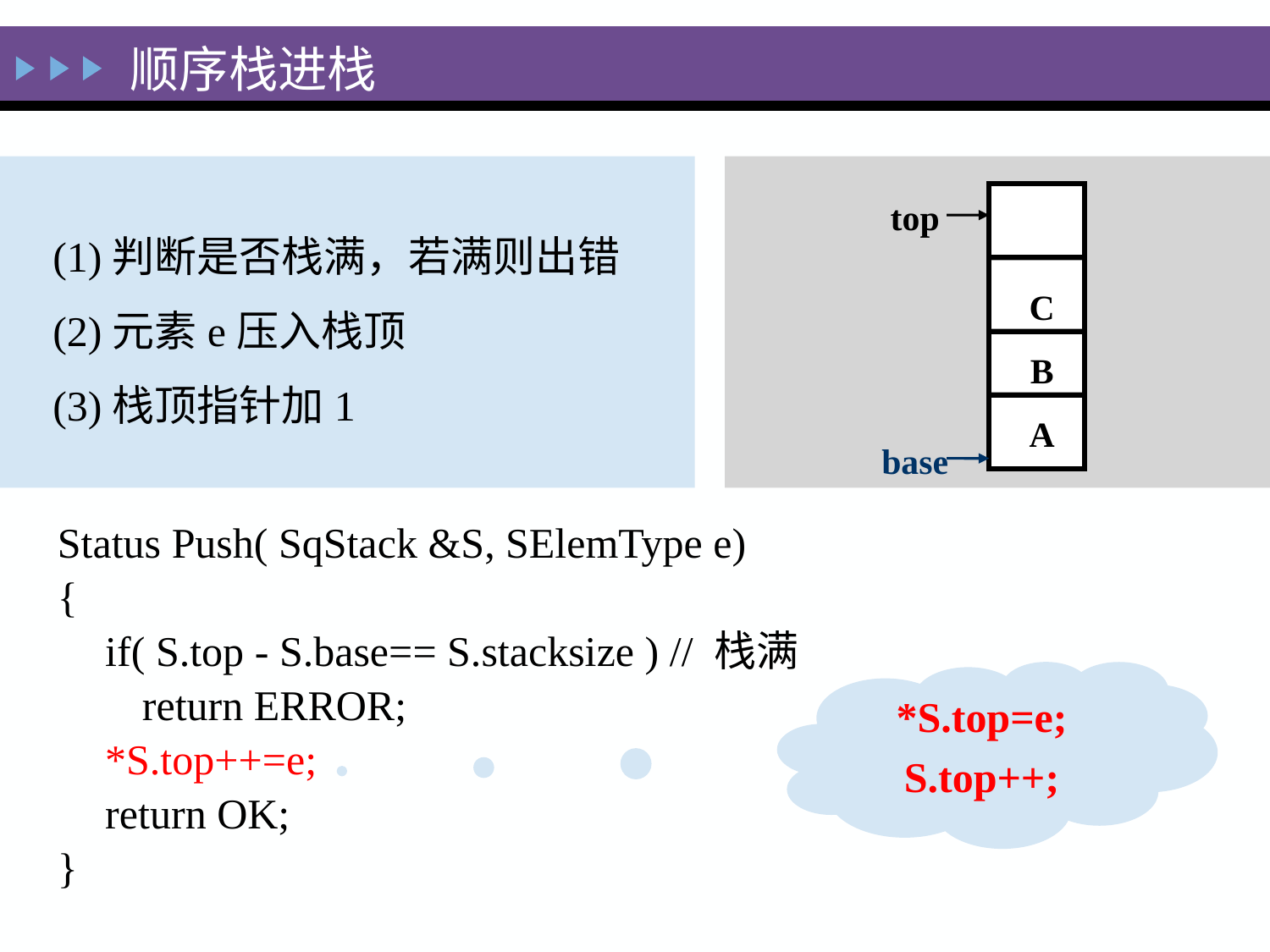

# 顺序栈进栈
(1)判断是否栈满，若满则出错
(2)元素e压入栈顶
(3)栈顶指针加1

C

B

A

top
base
Status Push( SqStack &S, SElemType e)
{
	if( S.top - S.base== S.stacksize ) // 栈满
        return ERROR;
	*S.top++=e;
	return OK;
}
*S.top=e;
S.top++;